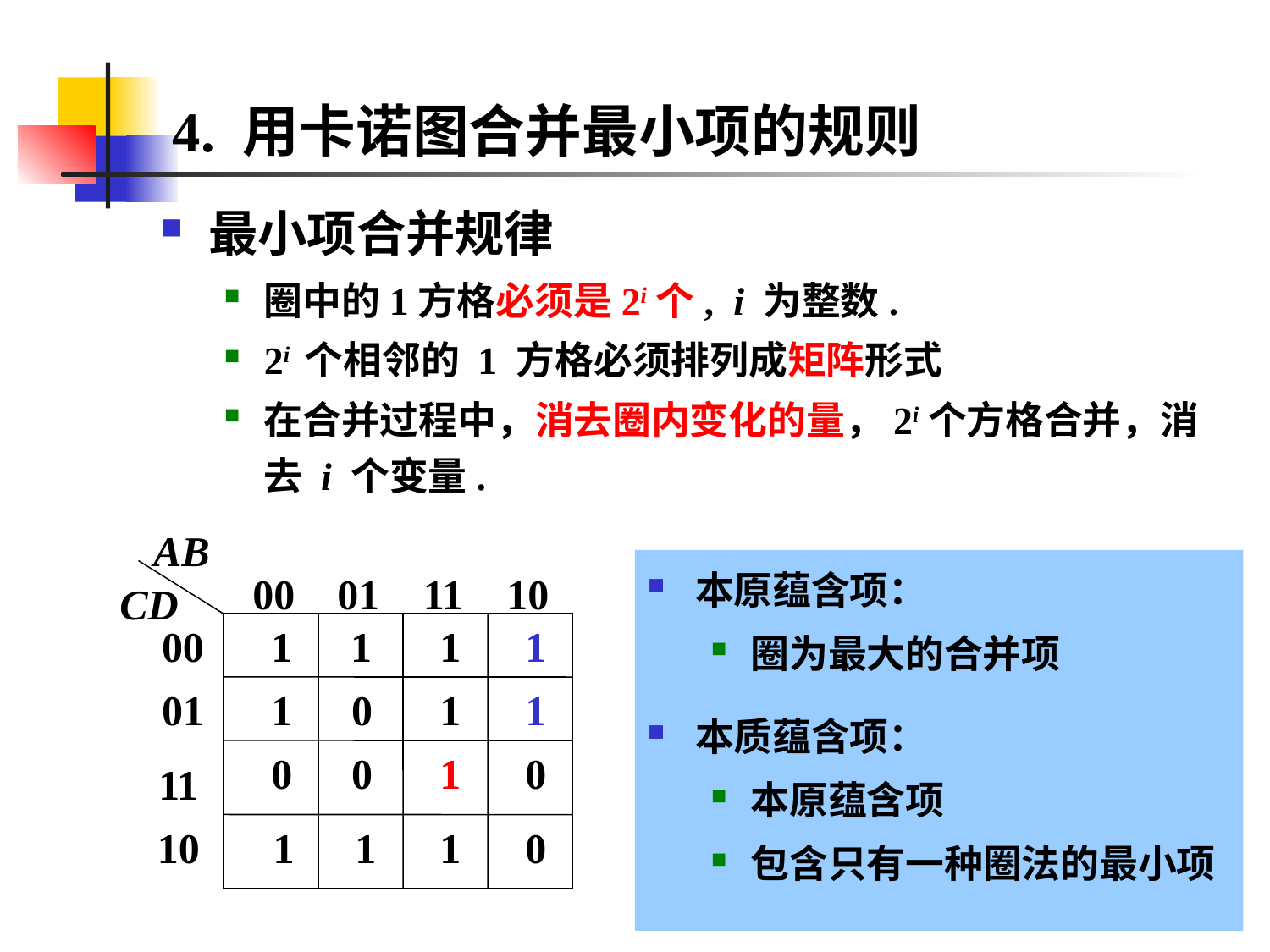

# 4. 用卡诺图合并最小项的规则
最小项合并规律
圈中的1方格必须是2i个,  i 为整数.
2i 个相邻的 1 方格必须排列成矩阵形式
在合并过程中，消去圈内变化的量，2i个方格合并，消去 i 个变量.
AB

00
01
11
10
CD
00

 1

1

 1

 1
01

 1
 0
 1
 1

 0
 0
 1
 0
11
10

 1
 1
 1
 0
本原蕴含项：
圈为最大的合并项
本质蕴含项：
本原蕴含项
包含只有一种圈法的最小项